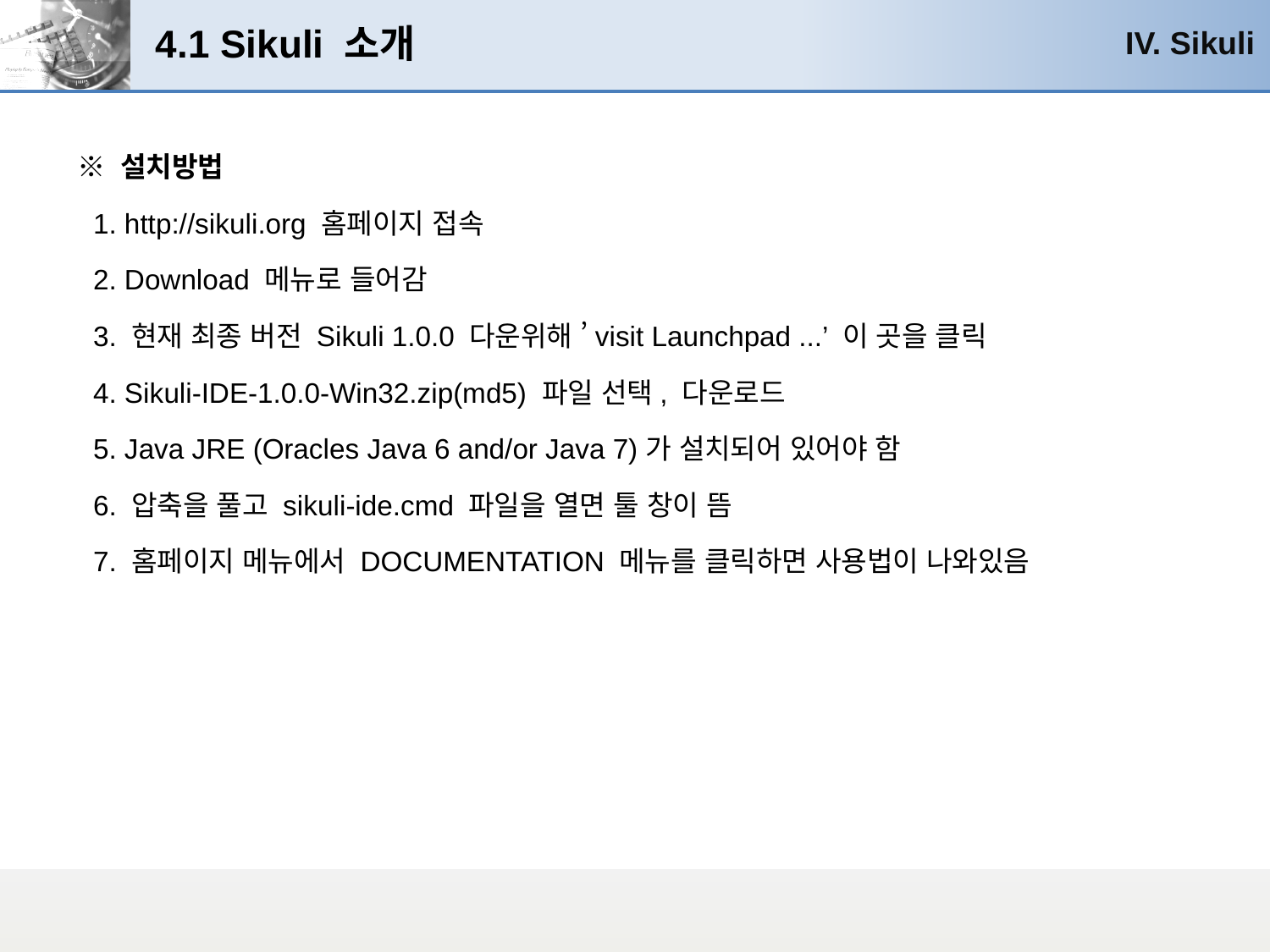

# 4.1 Sikuli 소개
IV. Sikuli
※ 설치방법
  1. http://sikuli.org 홈페이지 접속
  2. Download 메뉴로 들어감
  3. 현재 최종 버전 Sikuli 1.0.0 다운위해 ’visit Launchpad ...’ 이 곳을 클릭
  4. Sikuli-IDE-1.0.0-Win32.zip(md5) 파일 선택, 다운로드
  5. Java JRE (Oracles Java 6 and/or Java 7)가 설치되어 있어야 함
  6. 압축을 풀고 sikuli-ide.cmd 파일을 열면 툴 창이 뜸
  7. 홈페이지 메뉴에서 DOCUMENTATION 메뉴를 클릭하면 사용법이 나와있음